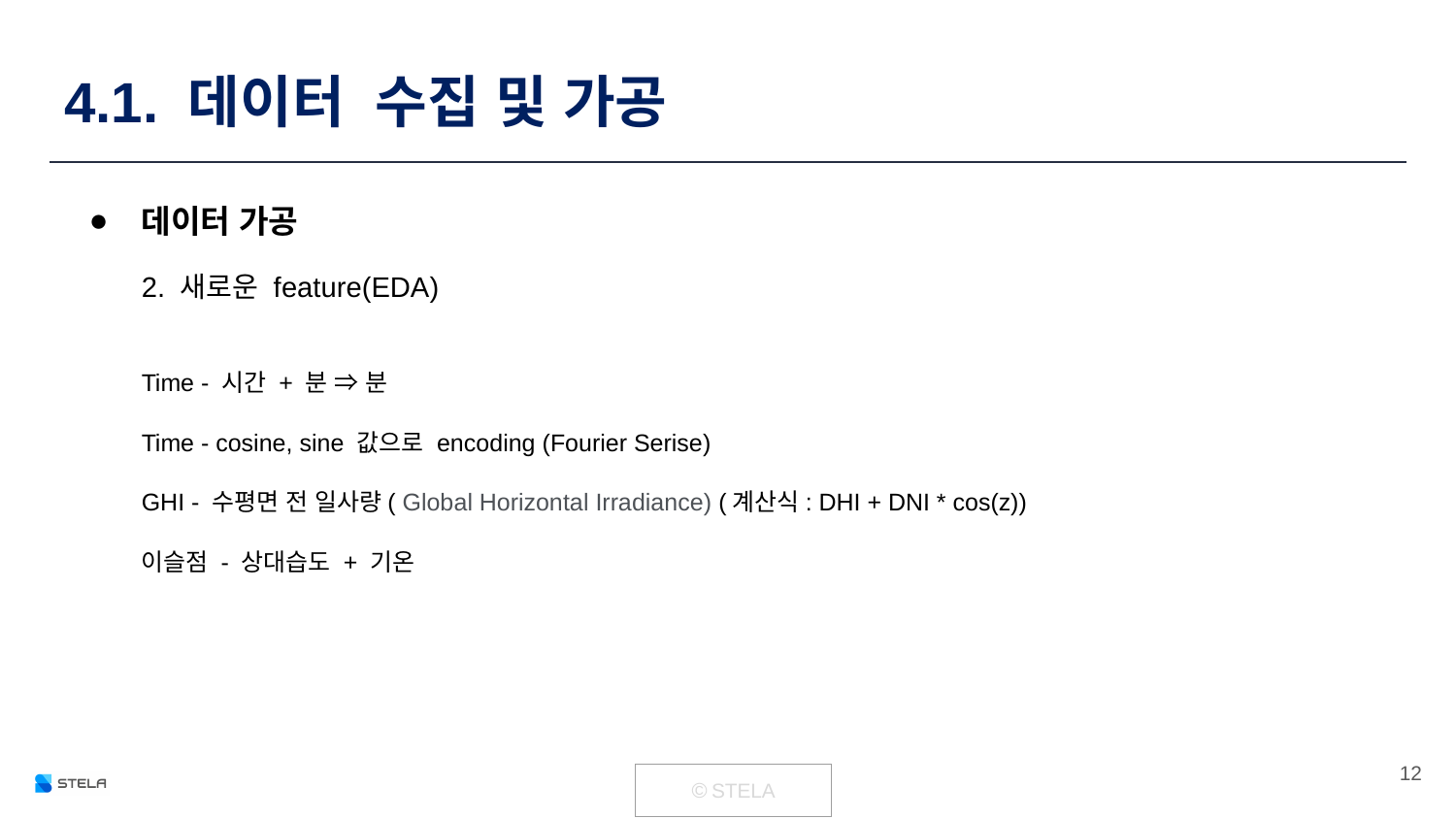

# 4.1. 데이터  수집 및 가공
데이터 가공

2. 새로운 feature(EDA)

Time - 시간 + 분 ⇒ 분
Time - cosine, sine 값으로 encoding (Fourier Serise)
GHI - 수평면 전 일사량( Global Horizontal Irradiance) (계산식: DHI + DNI * cos(z))
이슬점 - 상대습도 + 기온

12
| © STELA |
| --- |